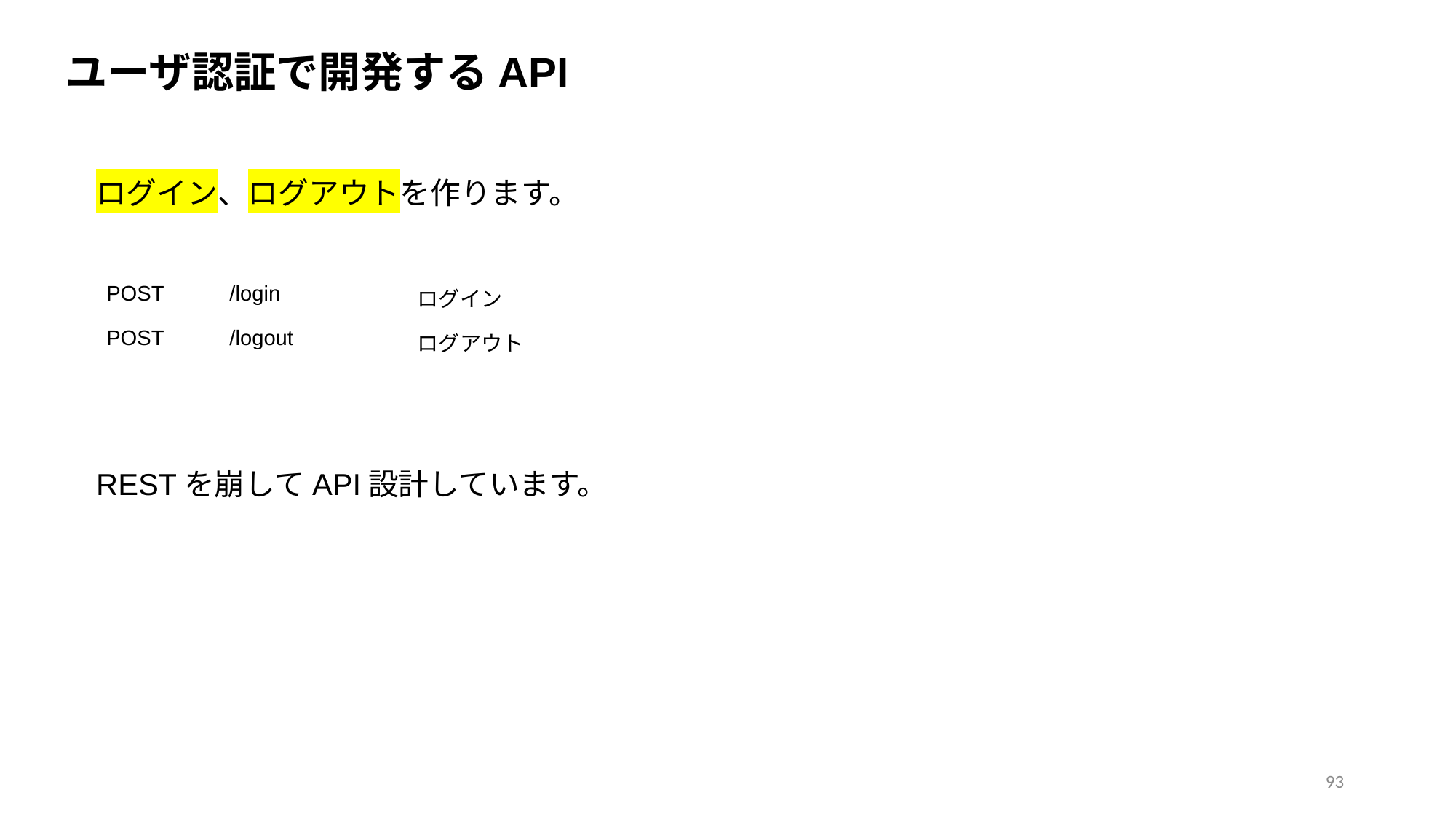

ユーザ認証で開発するAPI
ログイン、ログアウトを作ります。

RESTを崩してAPI設計しています。
|  |  |  |
| --- | --- | --- |
| POST | /login | ログイン |
| POST | /logout | ログアウト |
|  |  |  |
93